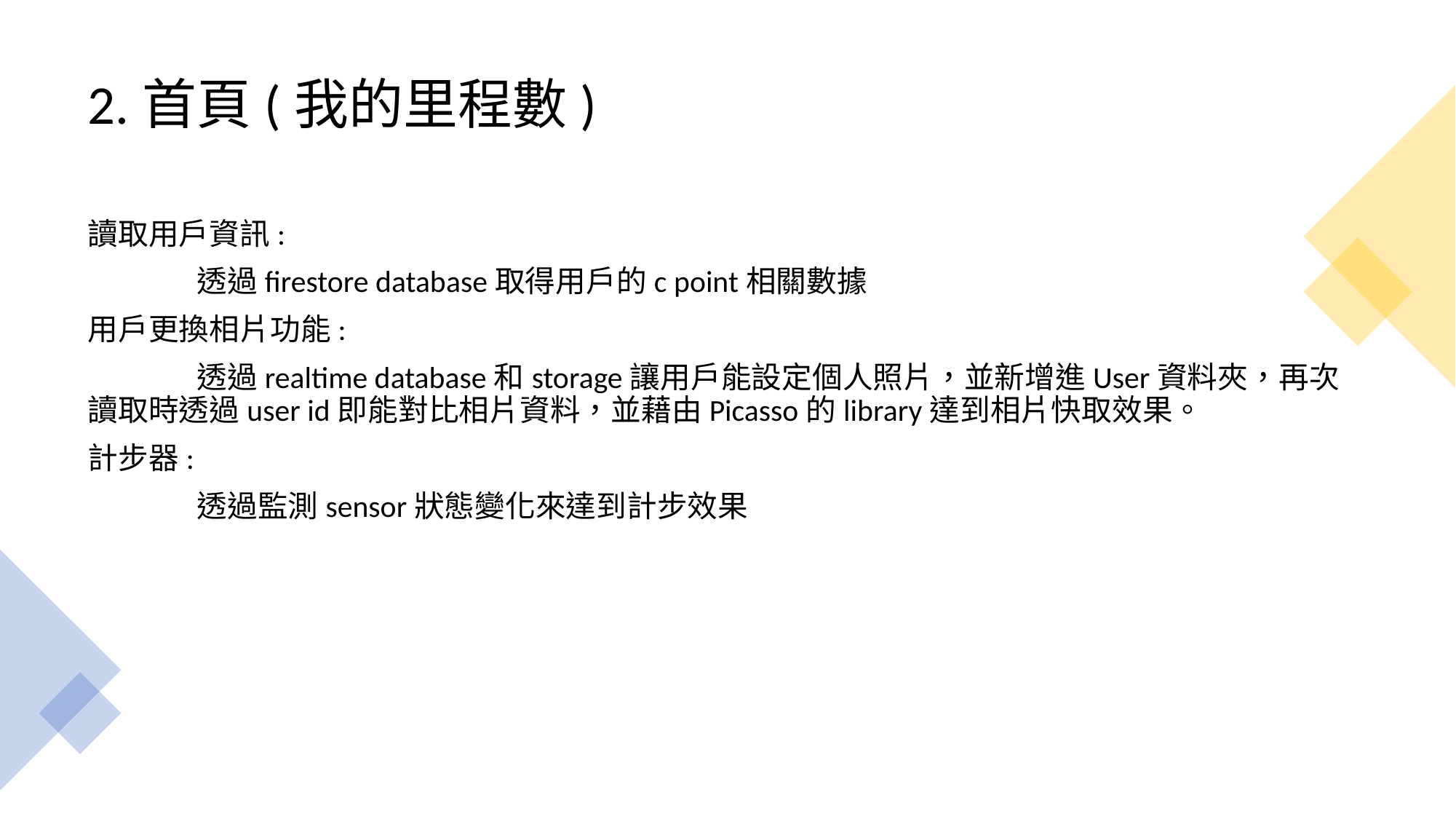

# 2.首頁(我的里程數)

讀取用戶資訊:
	透過firestore database取得用戶的c point相關數據
用戶更換相片功能:
	透過realtime database和storage讓用戶能設定個人照片，並新增進User資料夾，再次讀取時透過user id即能對比相片資料，並藉由Picasso的library達到相片快取效果。
計步器:
	透過監測sensor狀態變化來達到計步效果